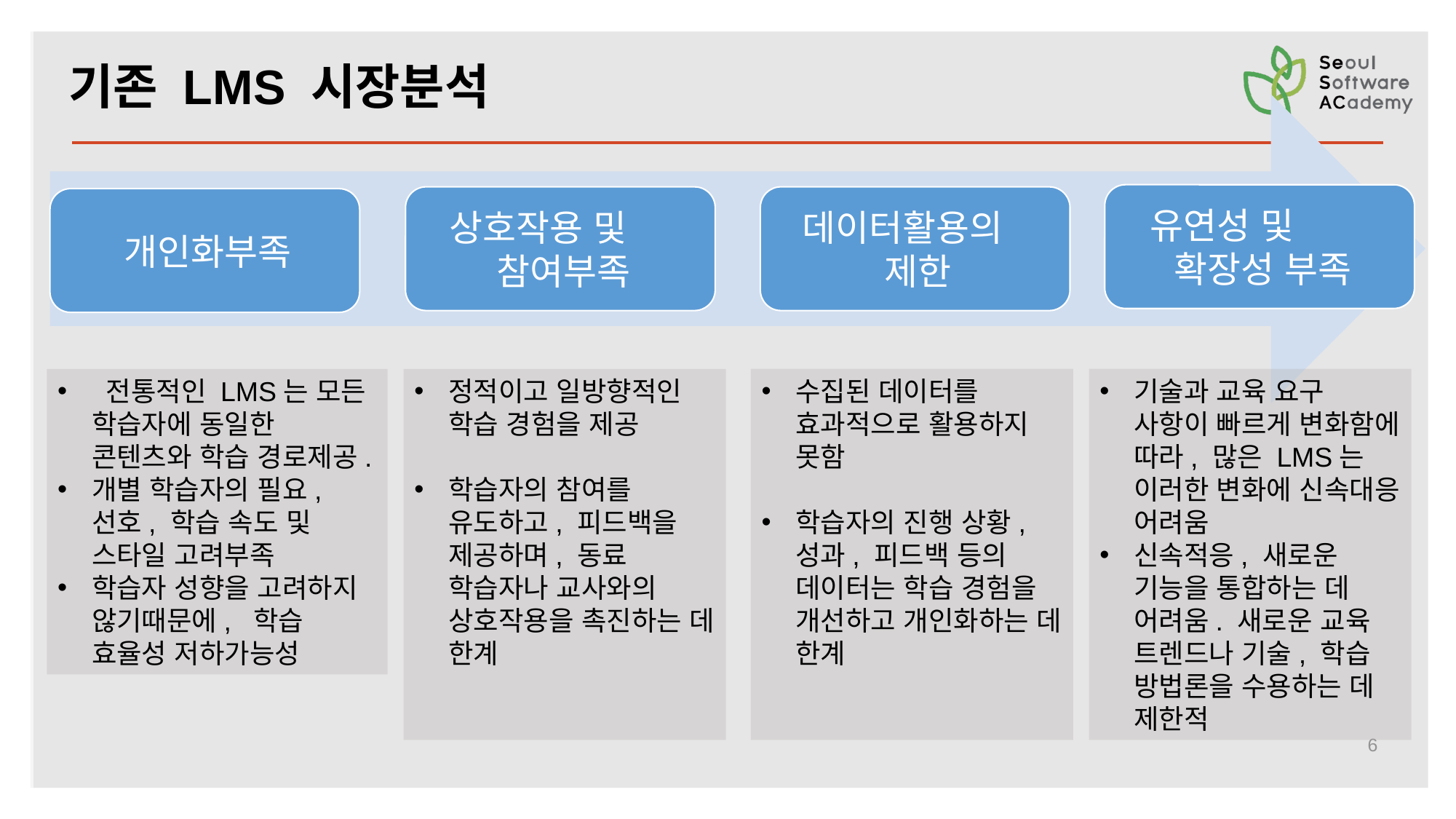

기존 LMS 시장분석
개인화부족
상호작용 및      참여부족
데이터활용의    제한
유연성 및         확장성 부족

수집된 데이터를 효과적으로 활용하지 못함

학습자의 진행 상황, 성과, 피드백 등의 데이터는 학습 경험을 개선하고 개인화하는 데 한계

기술과 교육 요구 사항이 빠르게 변화함에 따라, 많은 LMS는 이러한 변화에 신속대응 어려움
신속적응, 새로운 기능을 통합하는 데 어려움. 새로운 교육 트렌드나 기술, 학습 방법론을 수용하는 데 제한적
정적이고 일방향적인 학습 경험을 제공

학습자의 참여를 유도하고, 피드백을 제공하며, 동료 학습자나 교사와의 상호작용을 촉진하는 데 한계

 전통적인 LMS는 모든 학습자에 동일한 콘텐츠와 학습 경로제공.
개별 학습자의 필요, 선호, 학습 속도 및 스타일 고려부족
학습자 성향을 고려하지 않기때문에,  학습 효율성 저하가능성
6